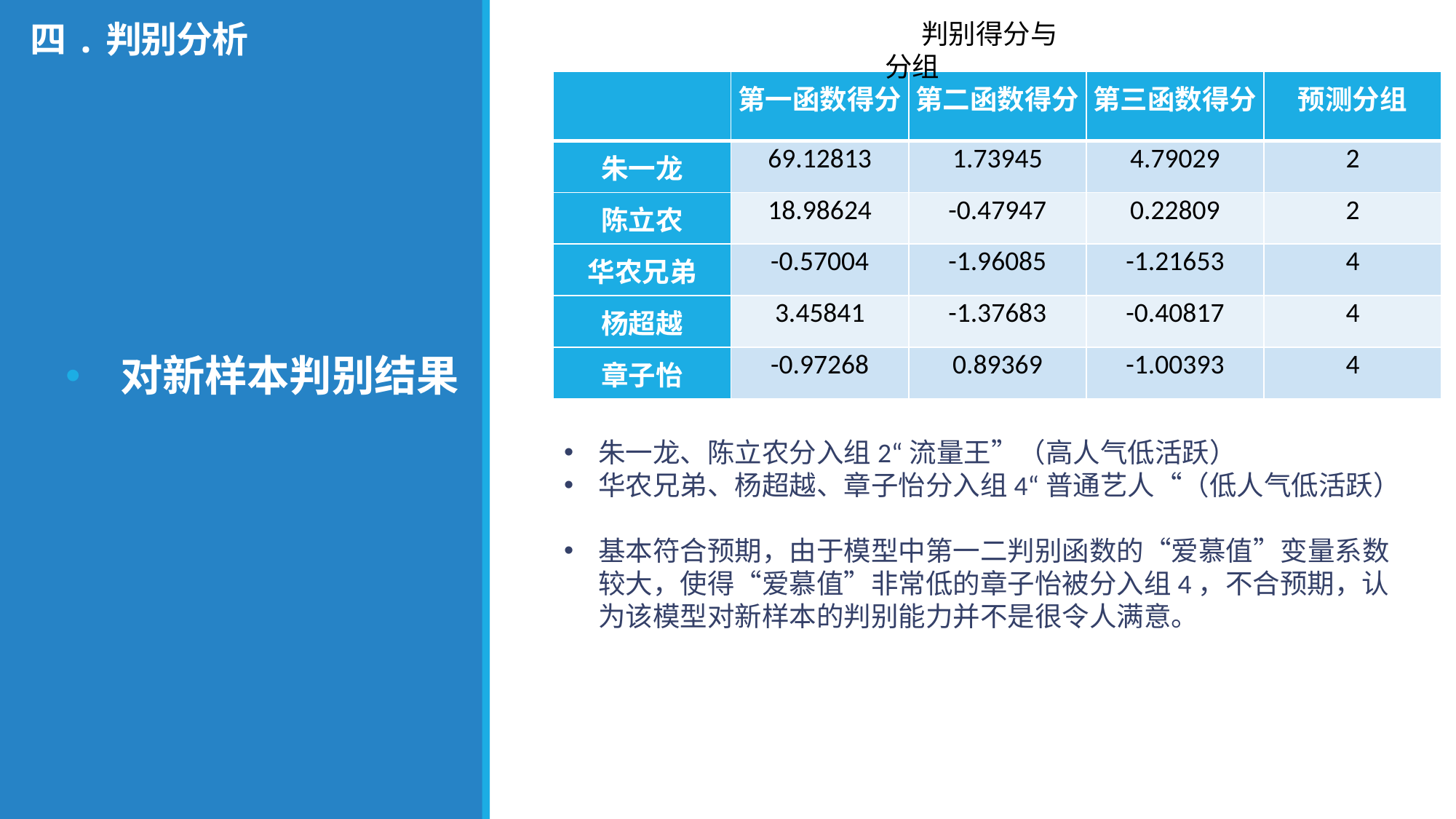

# 四.判别分析
判别得分与分组
|  | 第一函数得分 | 第二函数得分 | 第三函数得分 | 预测分组 |
| --- | --- | --- | --- | --- |
| 朱一龙 | 69.12813 | 1.73945 | 4.79029 | 2 |
| 陈立农 | 18.98624 | -0.47947 | 0.22809 | 2 |
| 华农兄弟 | -0.57004 | -1.96085 | -1.21653 | 4 |
| 杨超越 | 3.45841 | -1.37683 | -0.40817 | 4 |
| 章子怡 | -0.97268 | 0.89369 | -1.00393 | 4 |
对新样本判别结果

朱一龙、陈立农分入组2“流量王”（高人气低活跃）
华农兄弟、杨超越、章子怡分入组4“普通艺人“（低人气低活跃）

基本符合预期，由于模型中第一二判别函数的“爱慕值”变量系数较大，使得“爱慕值”非常低的章子怡被分入组4，不合预期，认为该模型对新样本的判别能力并不是很令人满意。